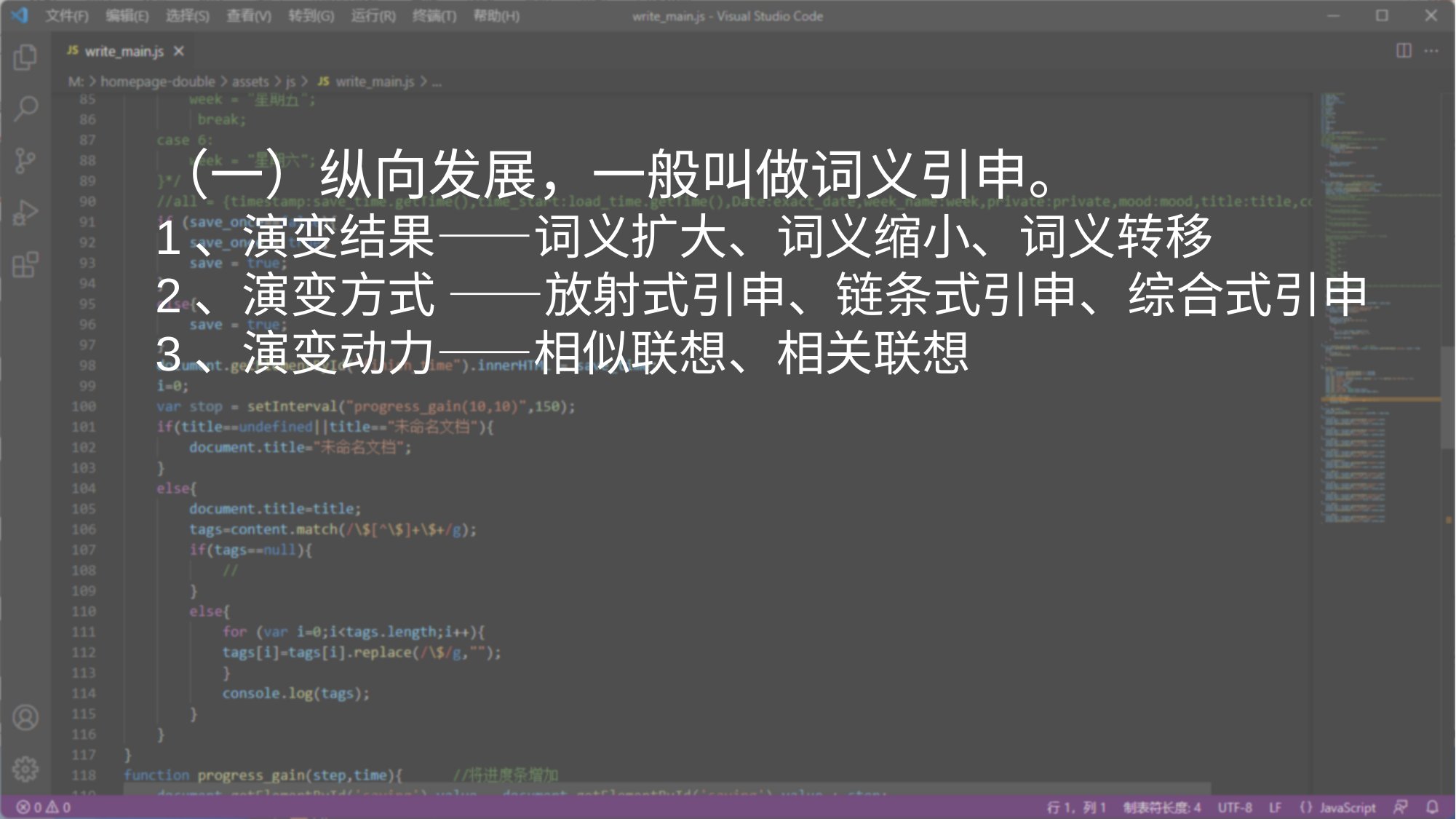

（一）纵向发展，一般叫做词义引申。
1、演变结果——词义扩大、词义缩小、词义转移
2、演变方式 ——放射式引申、链条式引申、综合式引申
3、演变动力——相似联想、相关联想